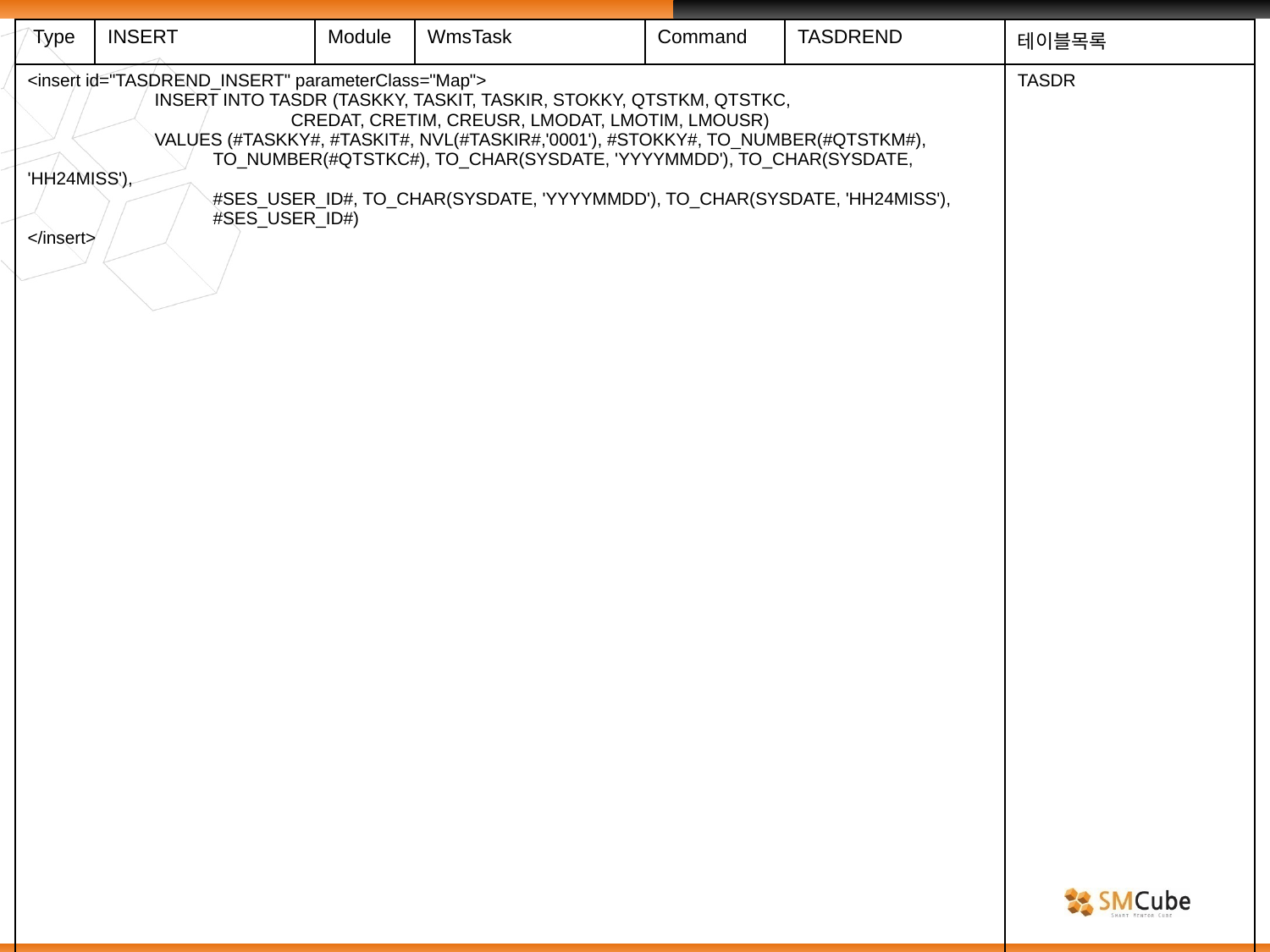

| Type | INSERT | Module | WmsTask | Command | TASDREND | 테이블목록 |
| --- | --- | --- | --- | --- | --- | --- |
| <insert id="TASDREND\_INSERT" parameterClass="Map"> INSERT INTO TASDR (TASKKY, TASKIT, TASKIR, STOKKY, QTSTKM, QTSTKC, CREDAT, CRETIM, CREUSR, LMODAT, LMOTIM, LMOUSR) VALUES (#TASKKY#, #TASKIT#, NVL(#TASKIR#,'0001'), #STOKKY#, TO\_NUMBER(#QTSTKM#), TO\_NUMBER(#QTSTKC#), TO\_CHAR(SYSDATE, 'YYYYMMDD'), TO\_CHAR(SYSDATE, 'HH24MISS'), #SES\_USER\_ID#, TO\_CHAR(SYSDATE, 'YYYYMMDD'), TO\_CHAR(SYSDATE, 'HH24MISS'), #SES\_USER\_ID#) </insert> |  |  |  |  |  | TASDR |